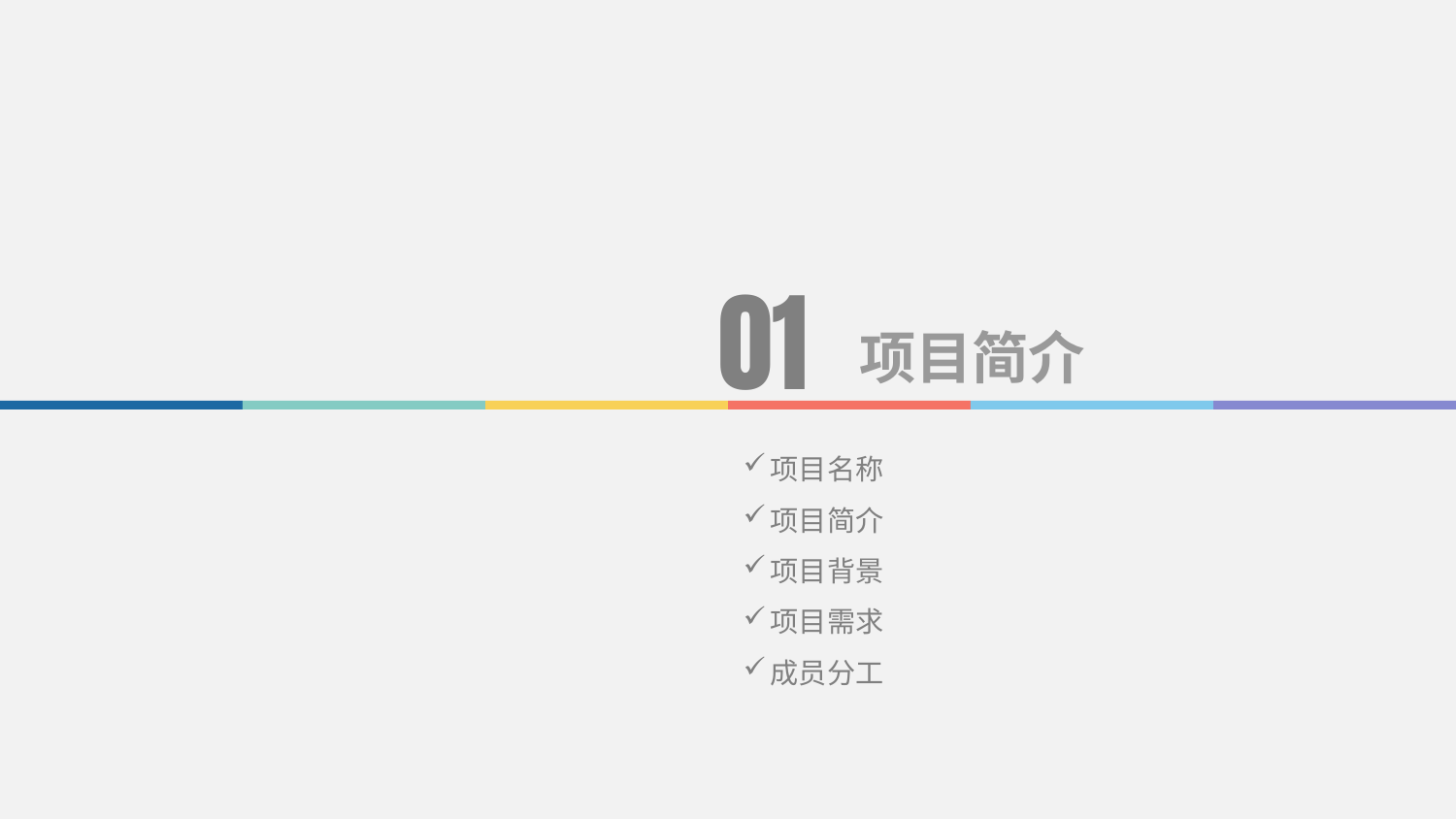

01
项目简介

项目名称
项目简介
项目背景
项目需求
成员分工